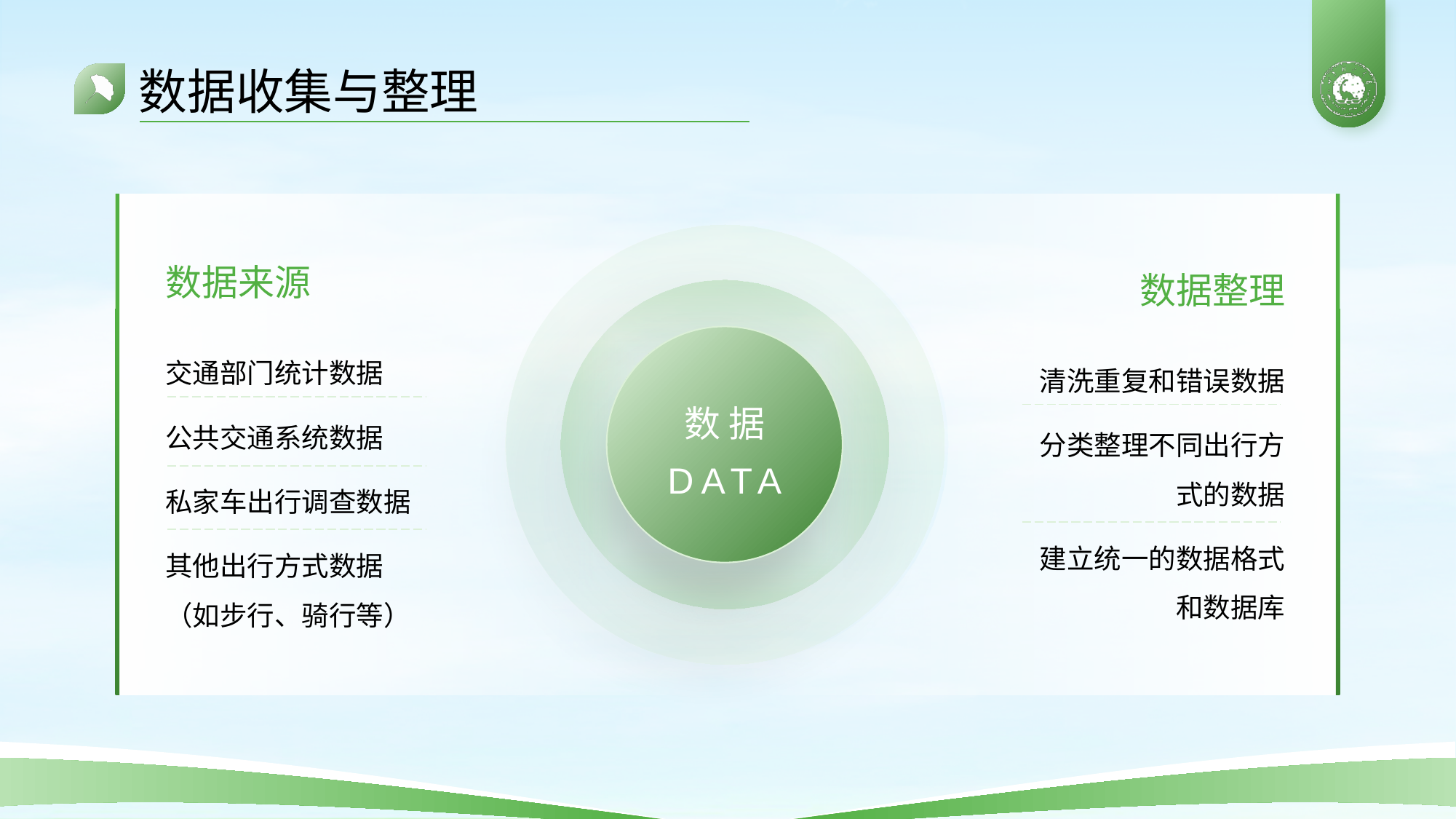

# 数据收集与整理

数据
DATA
数据来源
交通部门统计数据
公共交通系统数据
私家车出行调查数据
其他出行方式数据（如步行、骑行等）
数据整理
清洗重复和错误数据
分类整理不同出行方式的数据
建立统一的数据格式和数据库